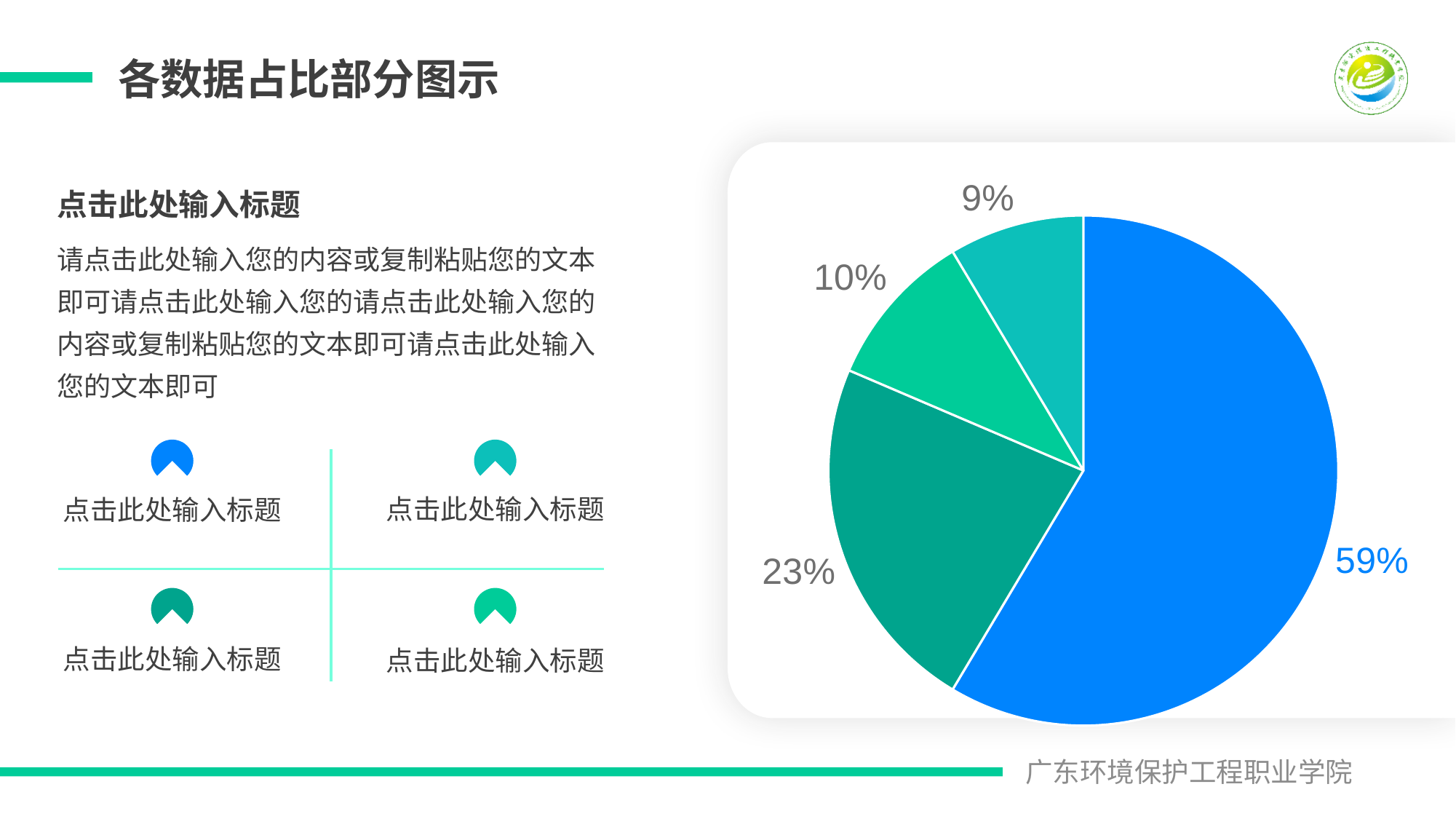

各数据占比部分图示

### Chart

| Category | 销售额 |
|---|---|
| 第一季度 | 8.2 |
| 第二季度 | 3.2 |
| 第三季度 | 1.4 |
| 第四季度 | 1.2 |
点击此处输入标题
请点击此处输入您的内容或复制粘贴您的文本即可请点击此处输入您的请点击此处输入您的内容或复制粘贴您的文本即可请点击此处输入您的文本即可

点击此处输入标题
点击此处输入标题

点击此处输入标题
点击此处输入标题